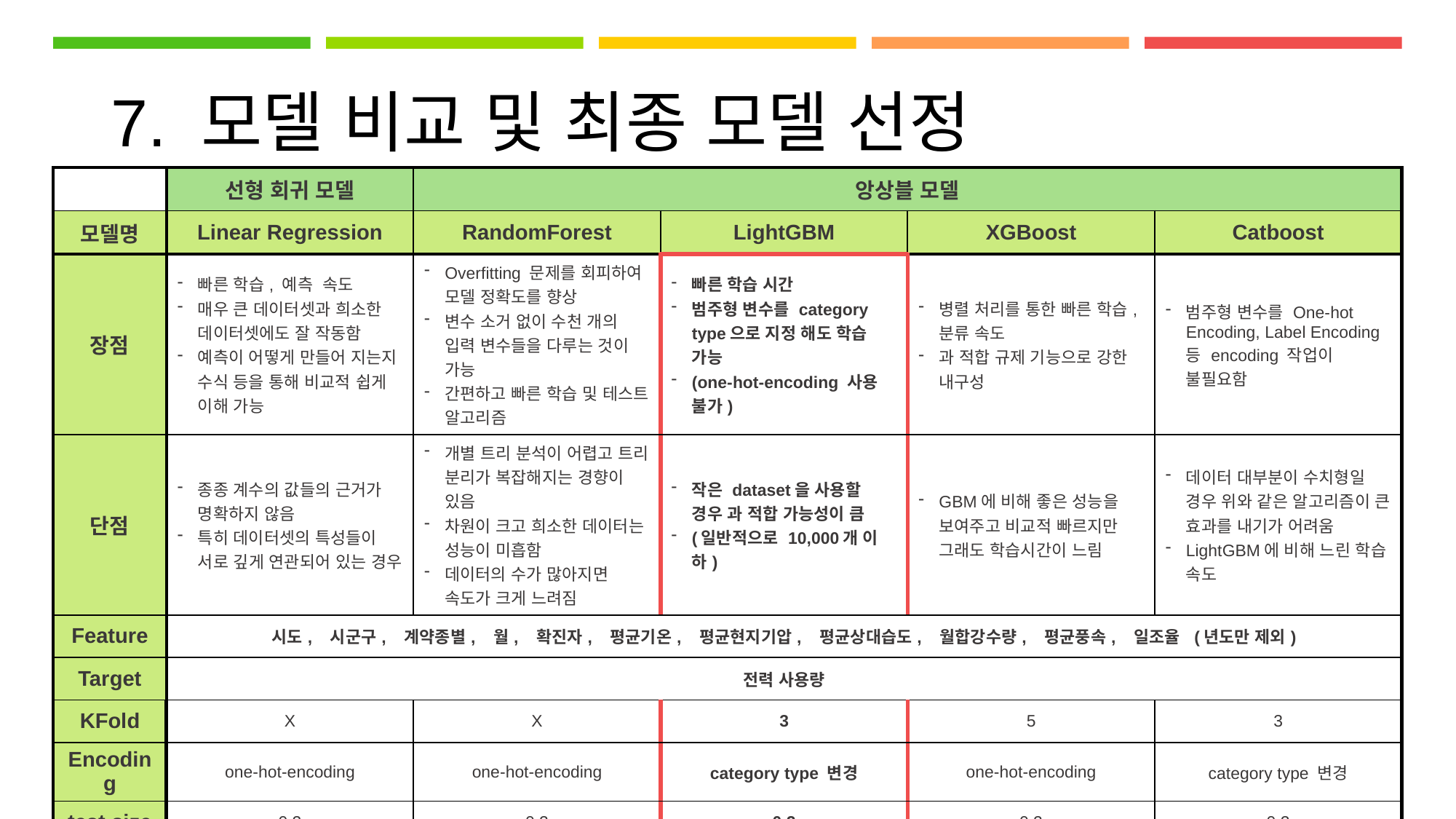

# 7. 모델 비교 및 최종 모델 선정
|  | 선형 회귀 모델 | 앙상블 모델 |  |  |  |
| --- | --- | --- | --- | --- | --- |
| 모델명 | Linear Regression | RandomForest | LightGBM | XGBoost | Catboost |
| 장점 | 빠른 학습, 예측 속도 매우 큰 데이터셋과 희소한 데이터셋에도 잘 작동함 예측이 어떻게 만들어 지는지 수식 등을 통해 비교적 쉽게 이해 가능 | Overfitting 문제를 회피하여 모델 정확도를 향상 변수 소거 없이 수천 개의 입력 변수들을 다루는 것이 가능 간편하고 빠른 학습 및 테스트 알고리즘 | 빠른 학습 시간 범주형 변수를 category type으로 지정 해도 학습 가능 (one-hot-encoding 사용 불가) | 병렬 처리를 통한 빠른 학습, 분류 속도 과 적합 규제 기능으로 강한 내구성 | 범주형 변수를 One-hot Encoding, Label Encoding 등 encoding 작업이 불필요함 |
| 단점 | 종종 계수의 값들의 근거가 명확하지 않음 특히 데이터셋의 특성들이 서로 깊게 연관되어 있는 경우 | 개별 트리 분석이 어렵고 트리 분리가 복잡해지는 경향이 있음 차원이 크고 희소한 데이터는 성능이 미흡함 데이터의 수가 많아지면 속도가 크게 느려짐 | 작은 dataset을 사용할 경우 과 적합 가능성이 큼 (일반적으로 10,000개 이하) | GBM에 비해 좋은 성능을 보여주고 비교적 빠르지만 그래도 학습시간이 느림 | 데이터 대부분이 수치형일 경우 위와 같은 알고리즘이 큰 효과를 내기가 어려움 LightGBM에 비해 느린 학습 속도 |
| Feature | 시도,   시군구,   계약종별,   월,   확진자,   평균기온,   평균현지기압,   평균상대습도,   월합강수량,   평균풍속,   일조율  (년도만 제외) |  |  |  |  |
| Target | 전력 사용량 |  |  |  |  |
| KFold | X | X | 3 | 5 | 3 |
| Encoding | one-hot-encoding | one-hot-encoding | category type 변경 | one-hot-encoding | category type 변경 |
| test size | 0.2 | 0.2 | 0.2 | 0.2 | 0.2 |
| 결과 | RMSE : 11628846.765 R2\_Score : 0.95505 MAPE : 9.4 | RMSE : 6574923.738 r2\_score : 0.9938 MAPE : 10.3 | RMSE : 10434797.516 r2\_score : 0.982 MAPE: 6.90 | RMSE : 23226666.233 r2\_score : 0.92 MAPE : 18.7 | RMSE : 25539481.703 r2\_score : 0.916 MAPE : 60 |